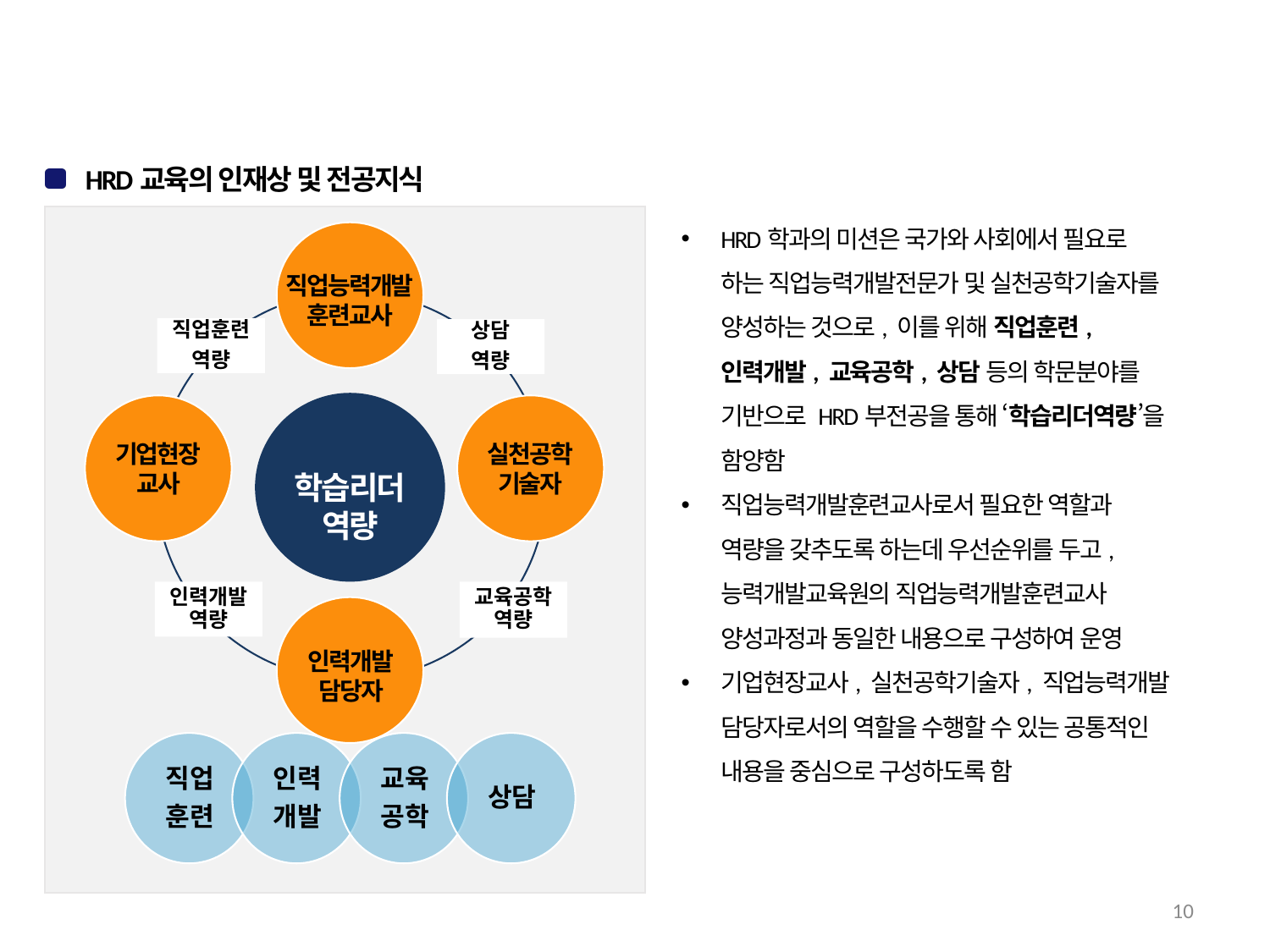

한기대 HRD, 무엇을 배우는가?
HRD교육의 인재상 및 전공지식
HRD학과의 미션은 국가와 사회에서 필요로 하는 직업능력개발전문가 및 실천공학기술자를 양성하는 것으로, 이를 위해 직업훈련, 인력개발, 교육공학, 상담 등의 학문분야를 기반으로 HRD부전공을 통해 ‘학습리더역량’을 함양함
직업능력개발훈련교사로서 필요한 역할과 역량을 갖추도록 하는데 우선순위를 두고, 능력개발교육원의 직업능력개발훈련교사 양성과정과 동일한 내용으로 구성하여 운영
기업현장교사, 실천공학기술자, 직업능력개발 담당자로서의 역할을 수행할 수 있는 공통적인 내용을 중심으로 구성하도록 함

직업능력개발
훈련교사

학습리더
역량

기업현장
교사
실천공학
기술자

인력개발
담당자
직업훈련
역량
상담
역량
인력개발역량
교육공학역량

직업
훈련
인력
개발
교육
공학
상담
10